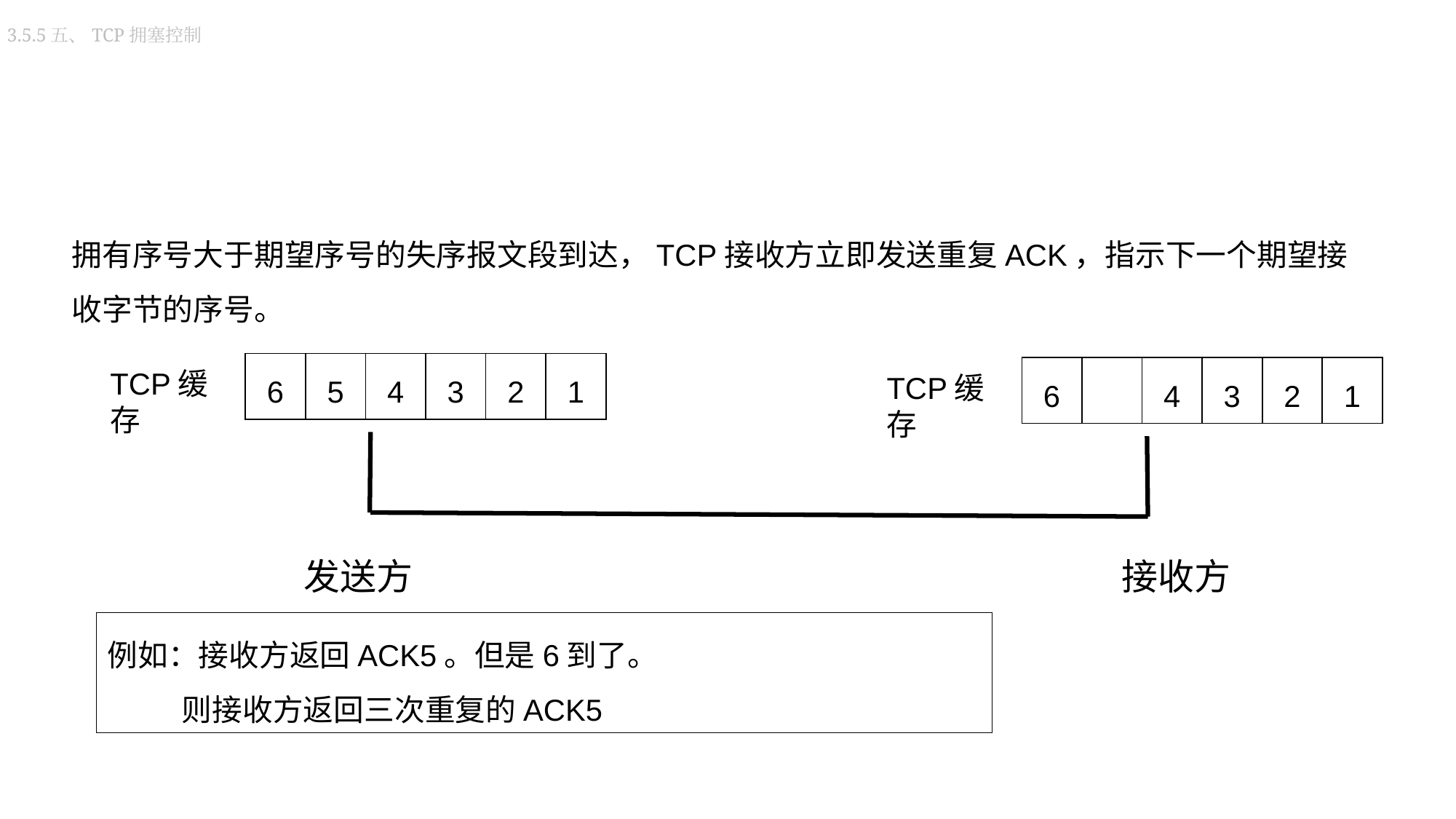

3.5.5五、TCP拥塞控制
拥有序号大于期望序号的失序报文段到达，TCP接收方立即发送重复ACK，指示下一个期望接收字节的序号。
| 6 | 5 | 4 | 3 | 2 | 1 |
| --- | --- | --- | --- | --- | --- |
| 6 |  | 4 | 3 | 2 | 1 |
| --- | --- | --- | --- | --- | --- |
TCP缓存
TCP缓存
发送方
接收方
例如：接收方返回ACK5。但是6到了。
          则接收方返回三次重复的ACK5